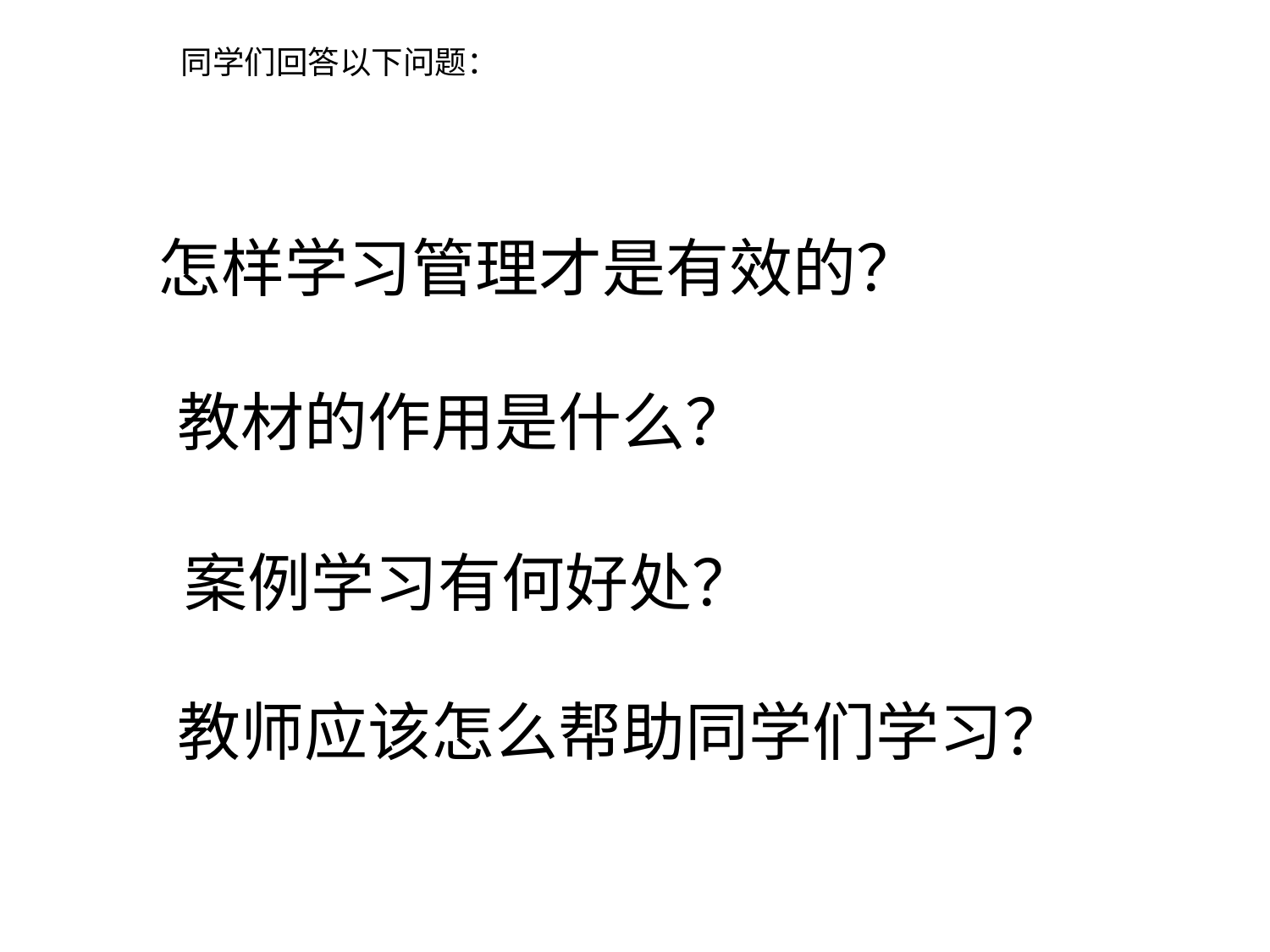

同学们回答以下问题：
# 怎样学习管理才是有效的？
教材的作用是什么？
案例学习有何好处？
教师应该怎么帮助同学们学习？